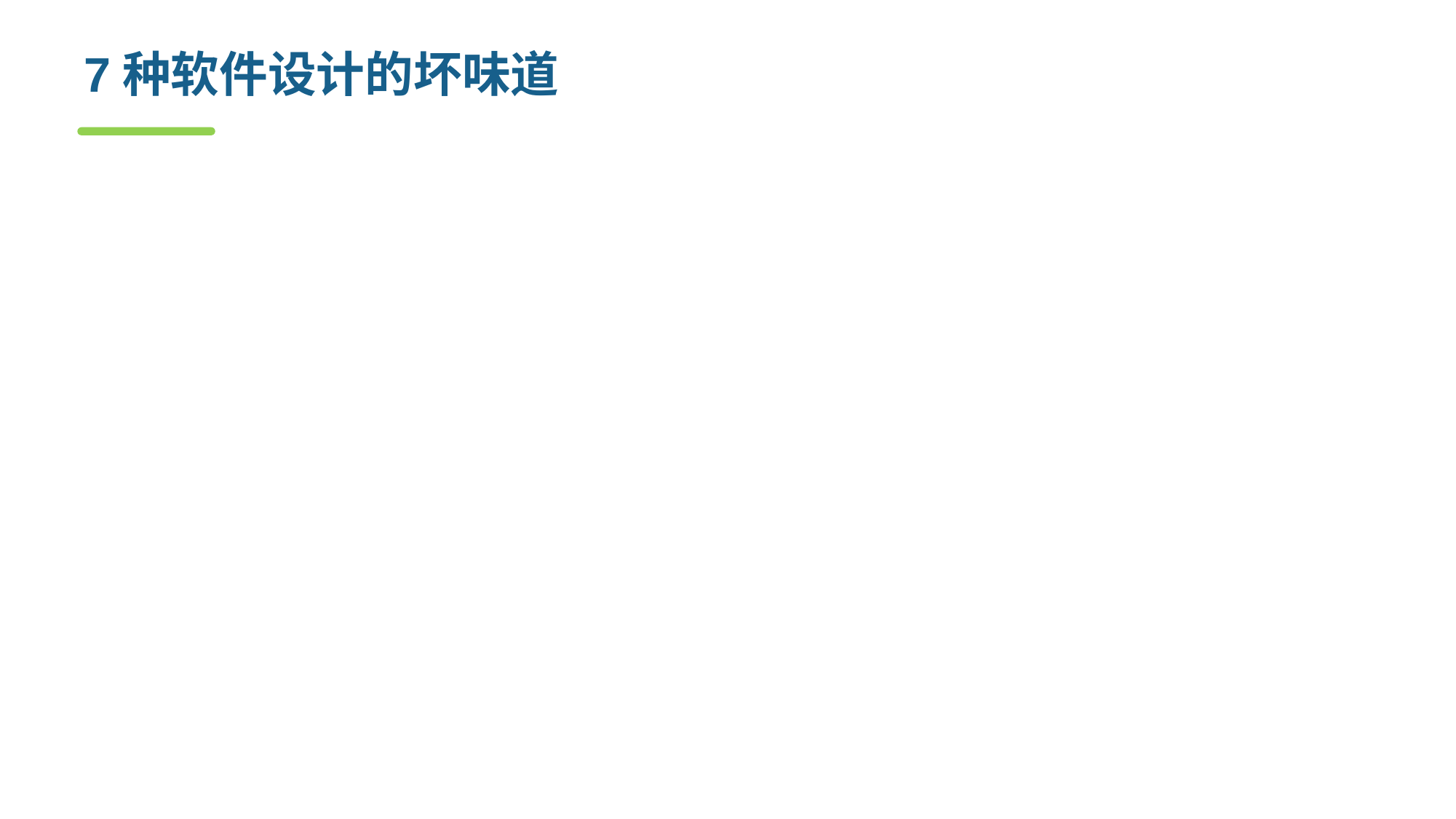

# 7种软件设计的坏味道
1）僵化性（Rigidity）
很难对软件进行改动，因为每个改动都会迫使对系统其他部分的许多改动
2）脆弱性（Fragility）
对系统的改动会导致系统中和改动的地方在概念上无关的许多地方出现问题
3）牢固性（Immobility）
很难解开系统中某部分与其它部分之间的纠结，从而难以使其中的任何部分可以被分离出来被其它系统复用

30